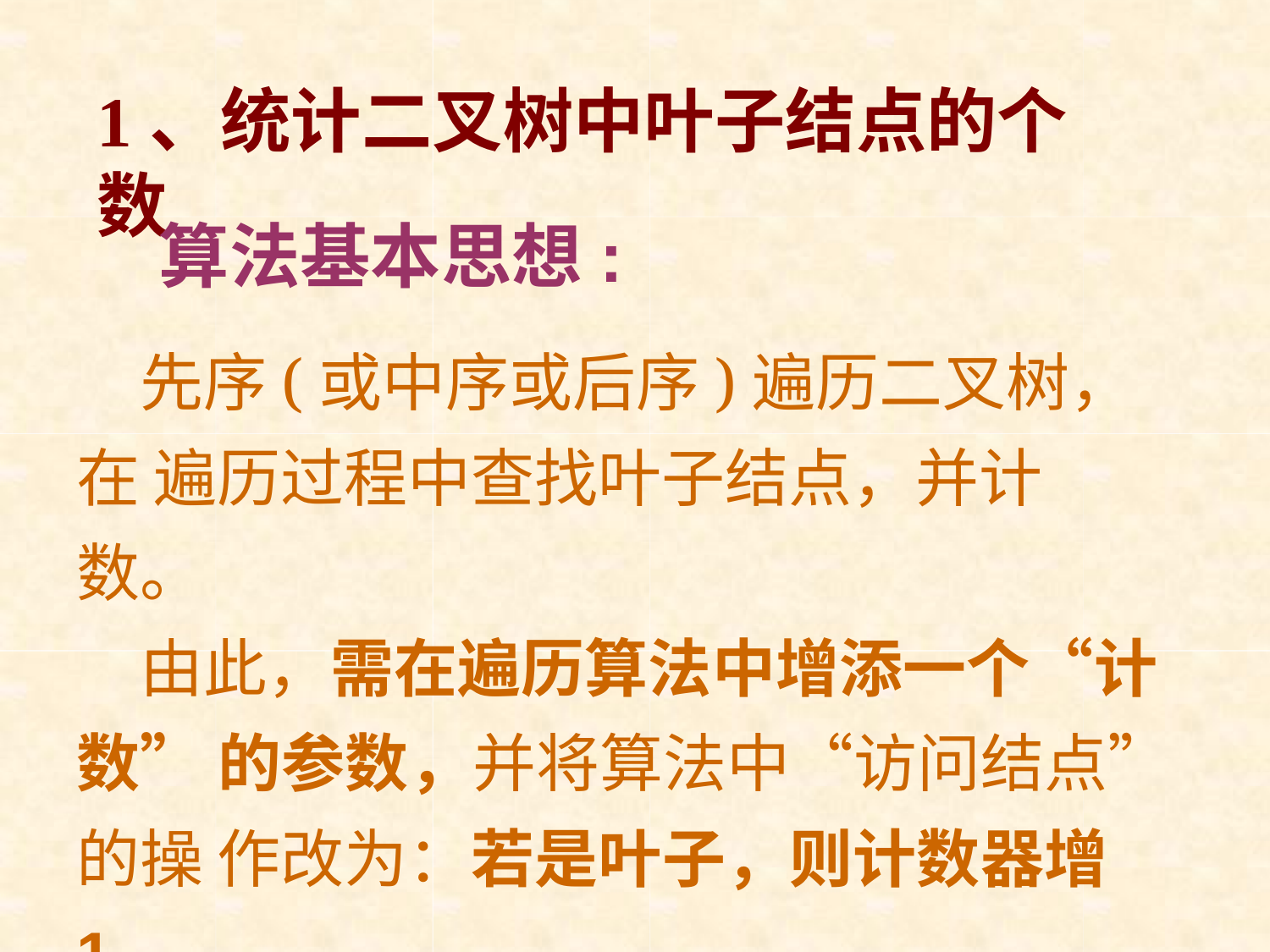

# 1、统计二叉树中叶子结点的个数
算法基本思想:
先序(或中序或后序)遍历二叉树，在 遍历过程中查找叶子结点，并计数。
由此，需在遍历算法中增添一个“计数” 的参数，并将算法中“访问结点”的操 作改为：若是叶子，则计数器增1。